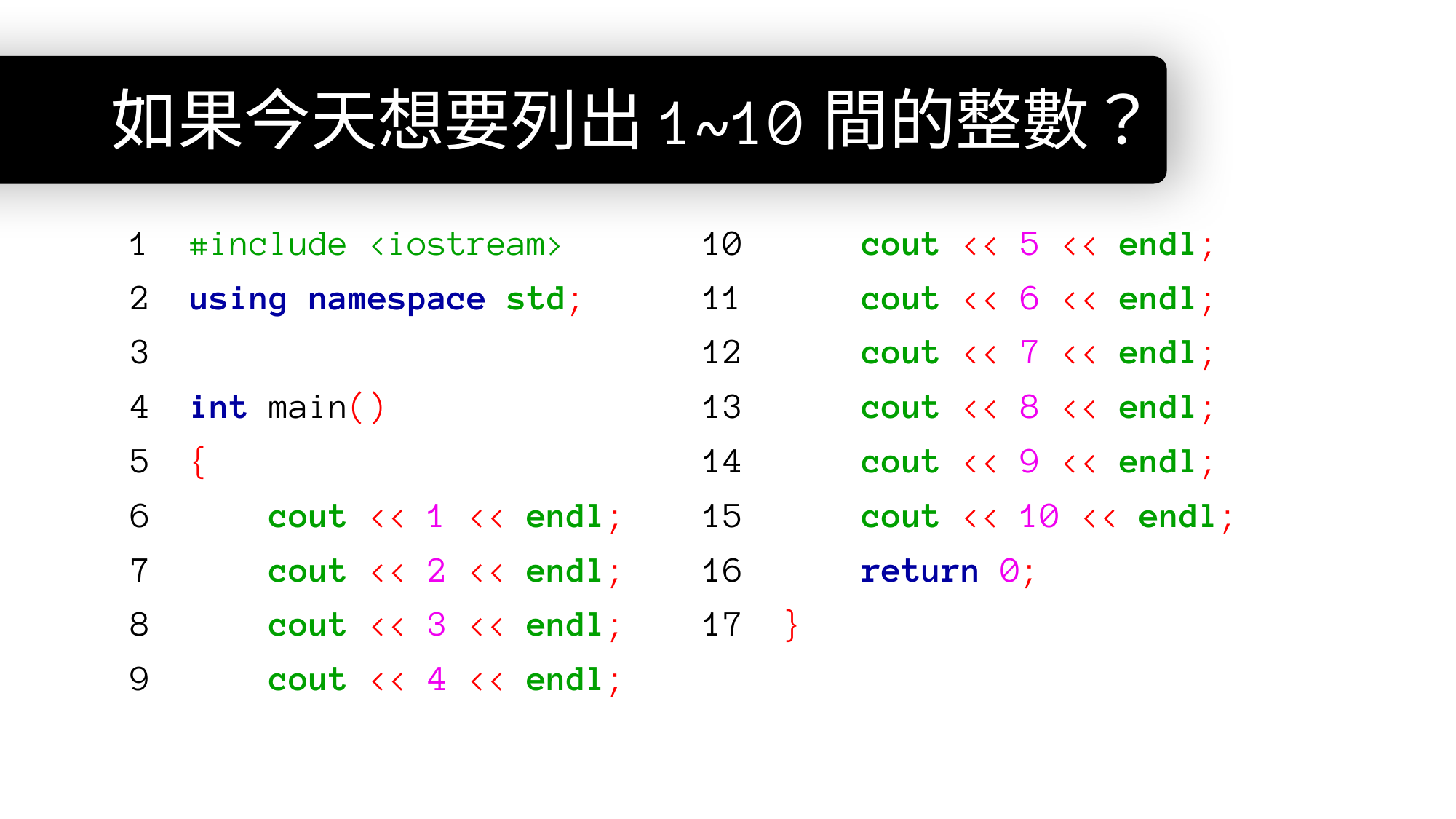

# 如果今天想要列出1~10間的整數？

 1  #include <iostream>
 2  using namespace std;
 3
 4  int main()
 5  {
 6      cout << 1 << endl;
 7      cout << 2 << endl;
 8      cout << 3 << endl;
 9      cout << 4 << endl;
10      cout << 5 << endl;
11      cout << 6 << endl;
12      cout << 7 << endl;
13      cout << 8 << endl;
14      cout << 9 << endl;
15      cout << 10 << endl;
16      return 0;
17  }